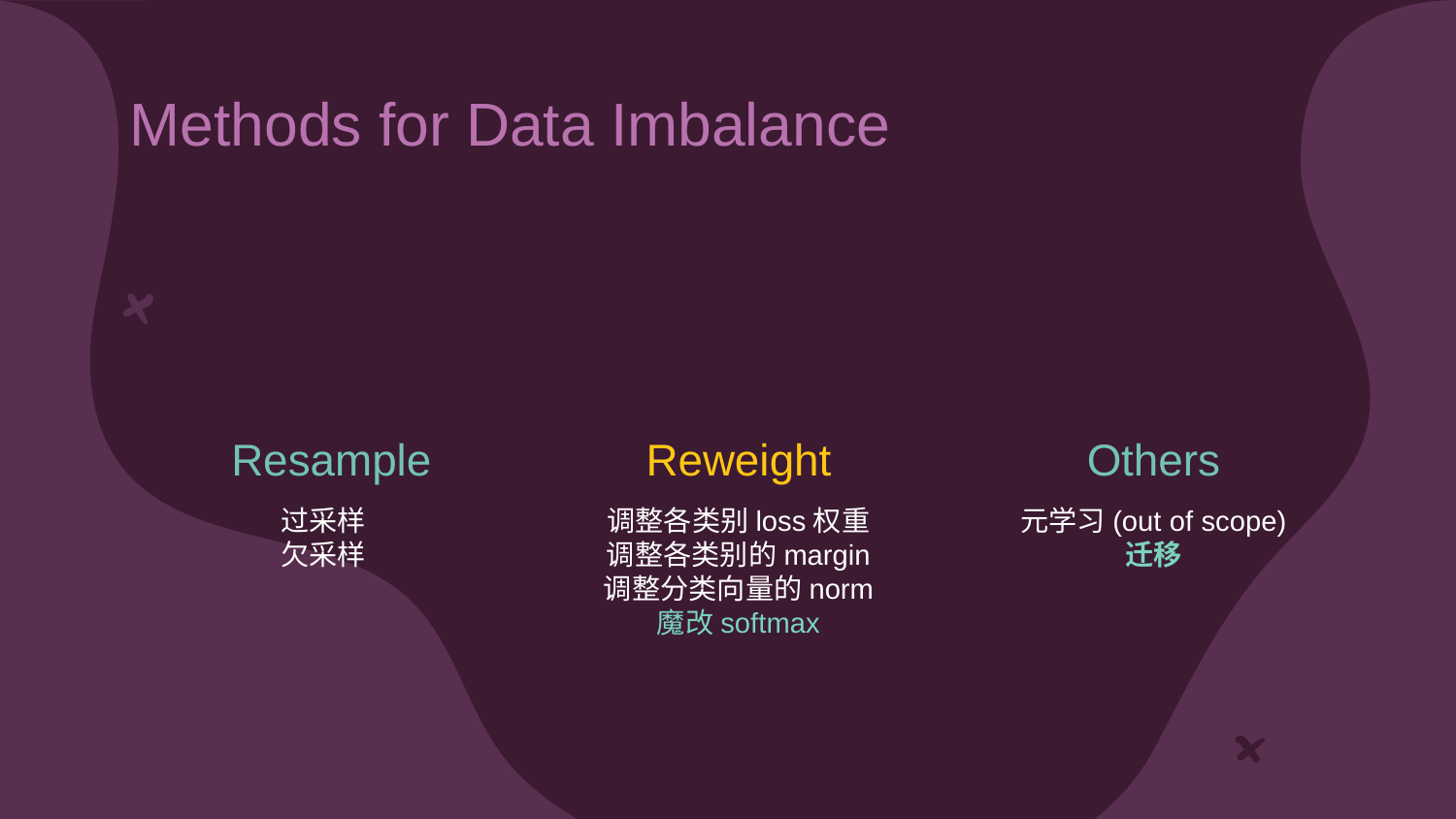

# Methods for Data Imbalance
Resample
Reweight
Others
过采样
欠采样
调整各类别loss权重
调整各类别的margin
调整分类向量的norm
魔改softmax
元学习(out of scope)
迁移